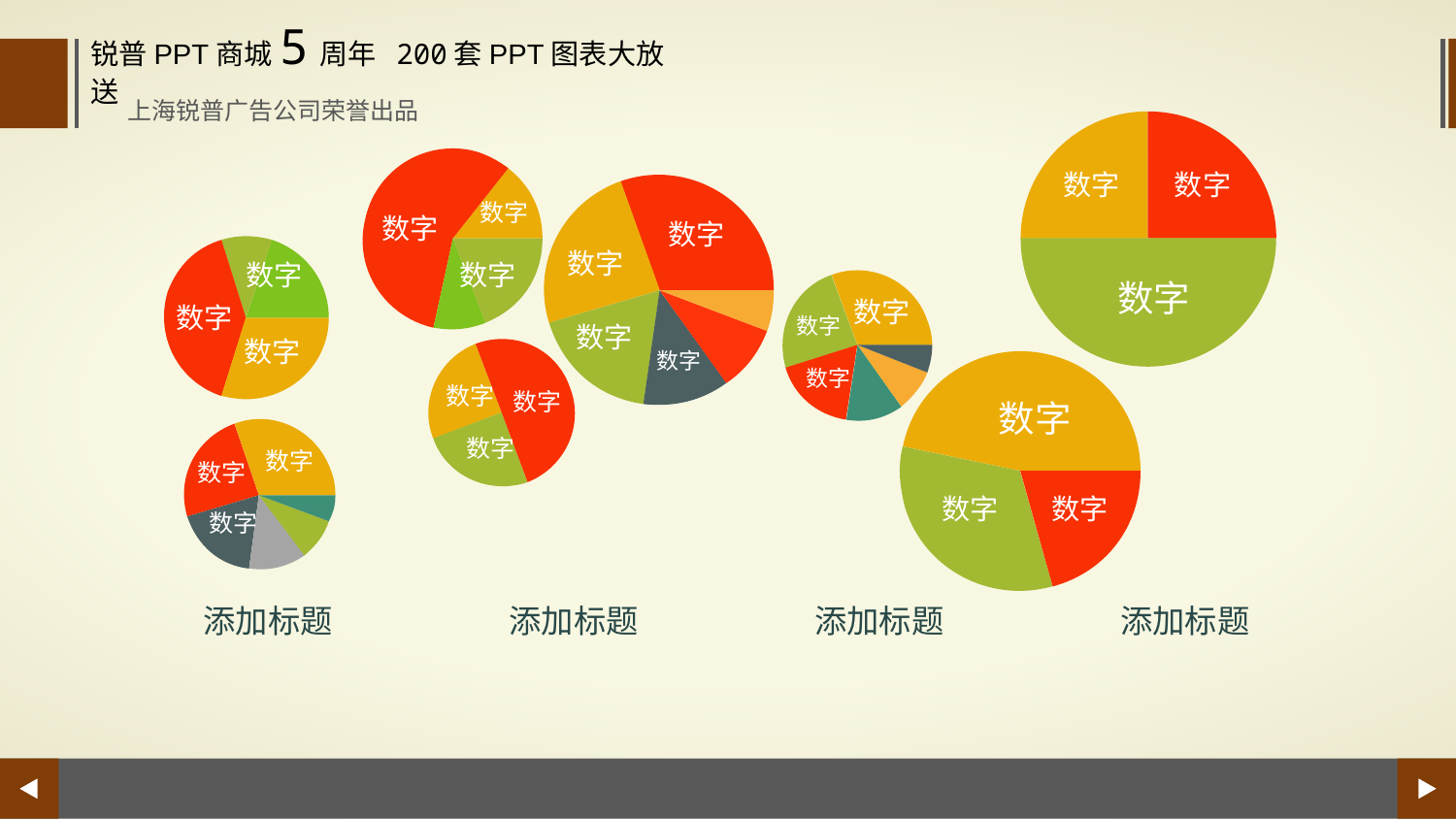

锐普PPT商城5周年  200套PPT图表大放送

上海锐普广告公司荣誉出品

数字
数字

数字
数字
数字

数字

数字
数字

数字

数字

数字
数字
数字

数字

数字

数字
数字
数字
数字

数字
数字

数字

数字
数字

数字
添加标题
添加标题
添加标题
添加标题